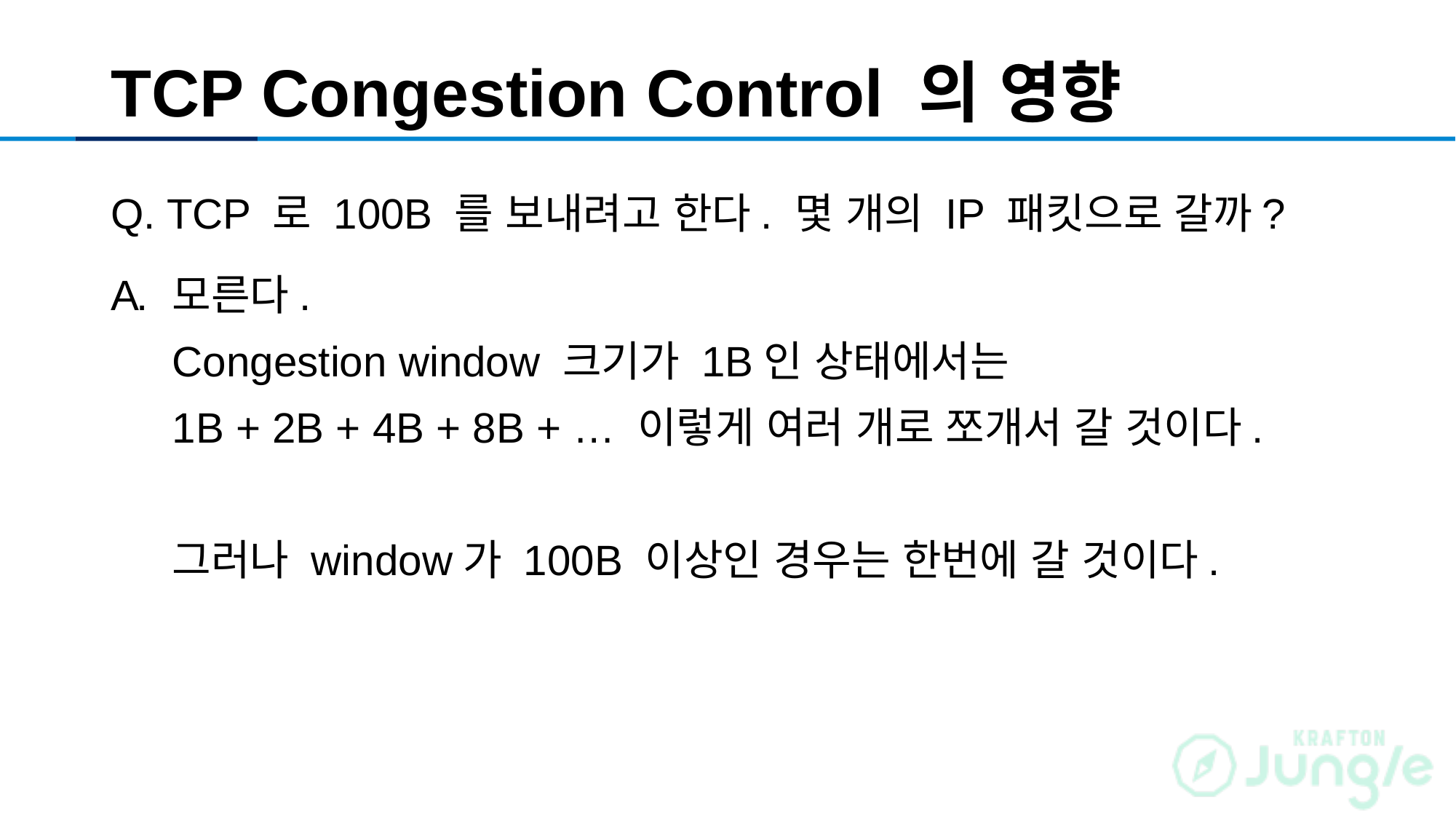

# TCP Congestion Control 의 영향
Q. TCP 로 100B 를 보내려고 한다. 몇 개의 IP 패킷으로 갈까?
모른다.
Congestion window 크기가 1B인 상태에서는
1B + 2B + 4B + 8B + … 이렇게 여러 개로 쪼개서 갈 것이다.
그러나 window가 100B 이상인 경우는 한번에 갈 것이다.